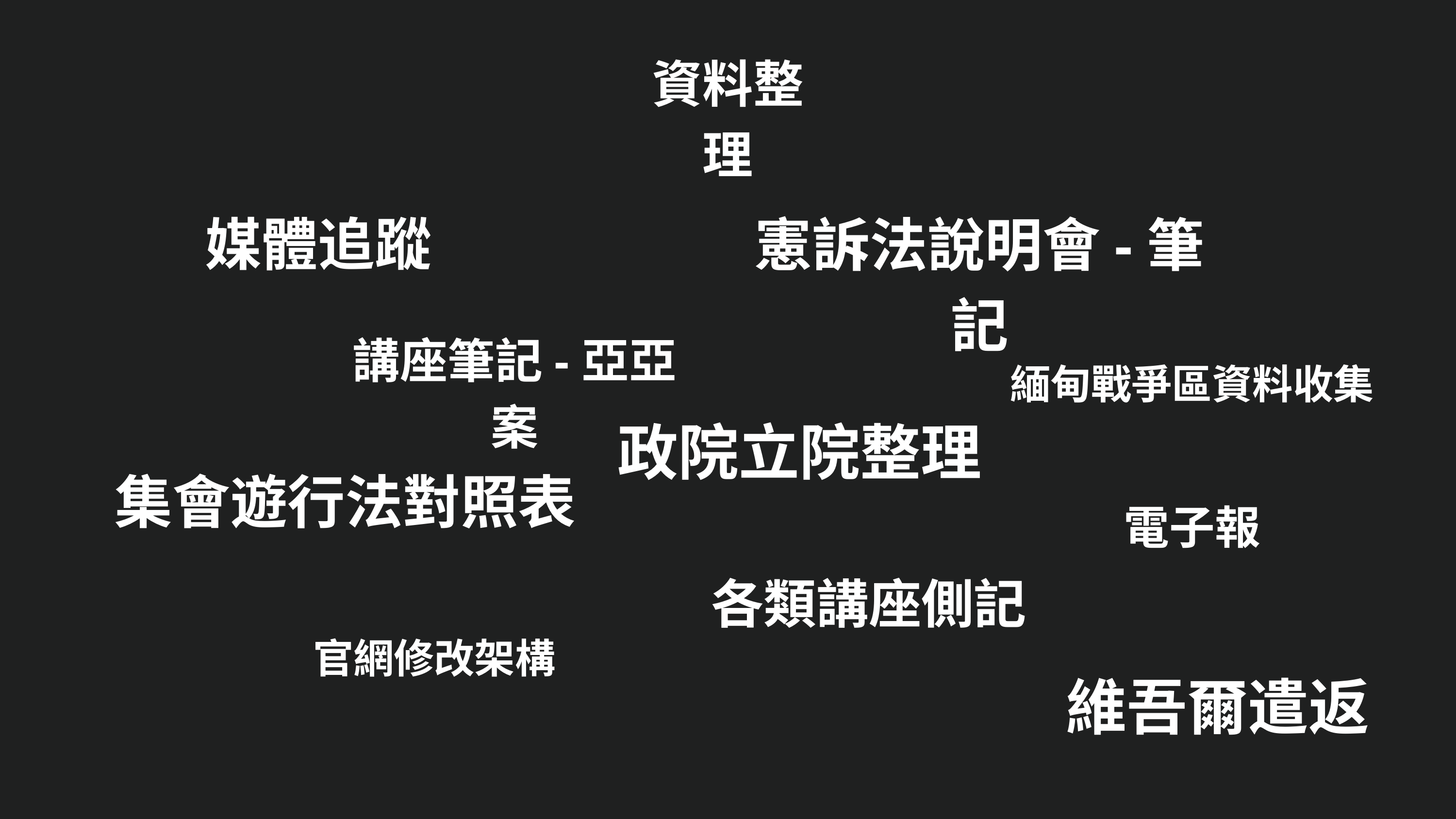

資料整理
媒體追蹤
憲訴法說明會-筆記
講座筆記-亞亞案
緬甸戰爭區資料收集
政院立院整理
集會遊行法對照表
電子報
各類講座側記
官網修改架構
維吾爾遣返